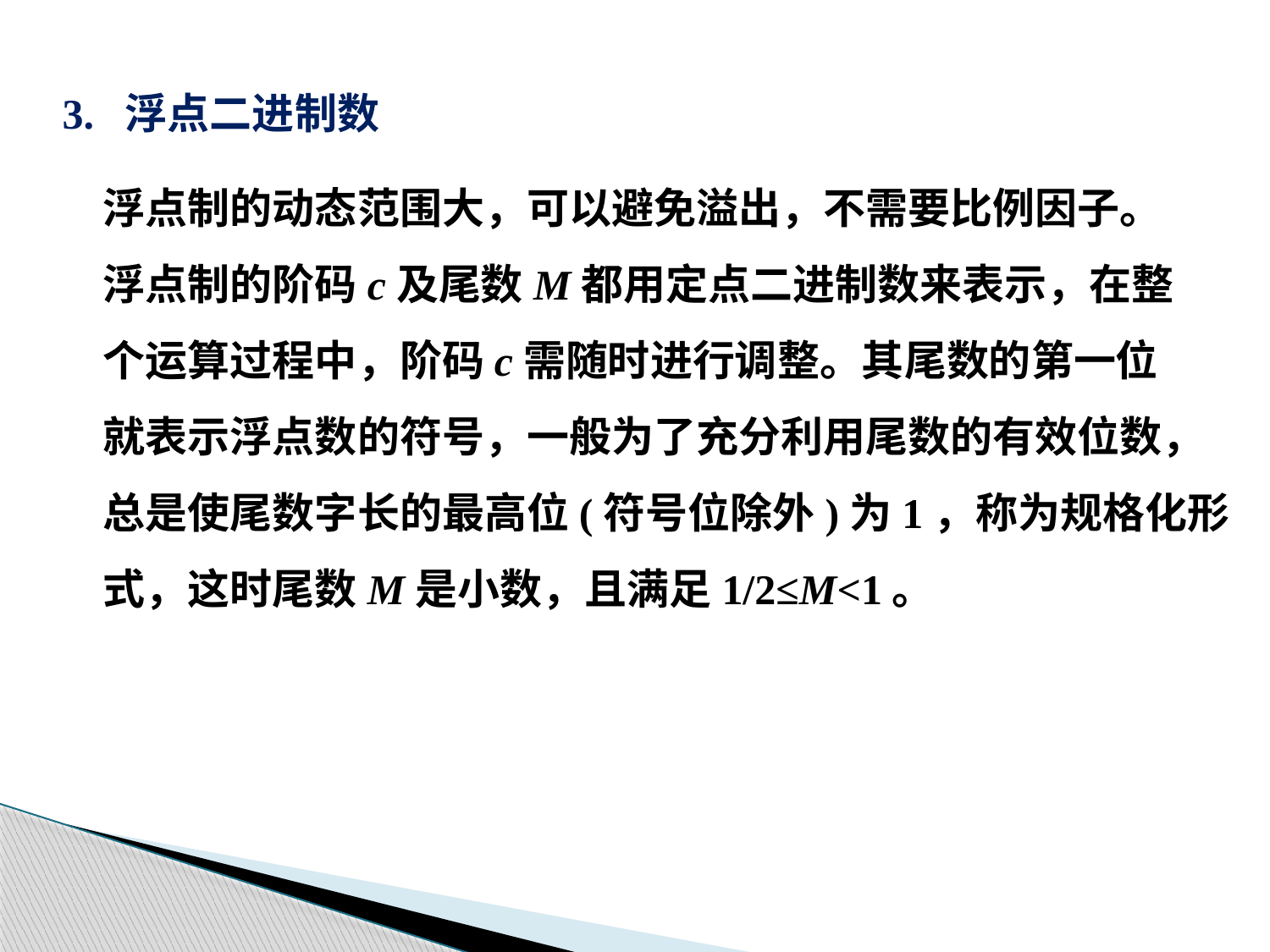

3.  浮点二进制数
浮点制的动态范围大，可以避免溢出，不需要比例因子。
浮点制的阶码c及尾数M都用定点二进制数来表示，在整
个运算过程中，阶码c需随时进行调整。其尾数的第一位
就表示浮点数的符号，一般为了充分利用尾数的有效位数，
总是使尾数字长的最高位(符号位除外)为1，称为规格化形
式，这时尾数M是小数，且满足1/2≤M<1。